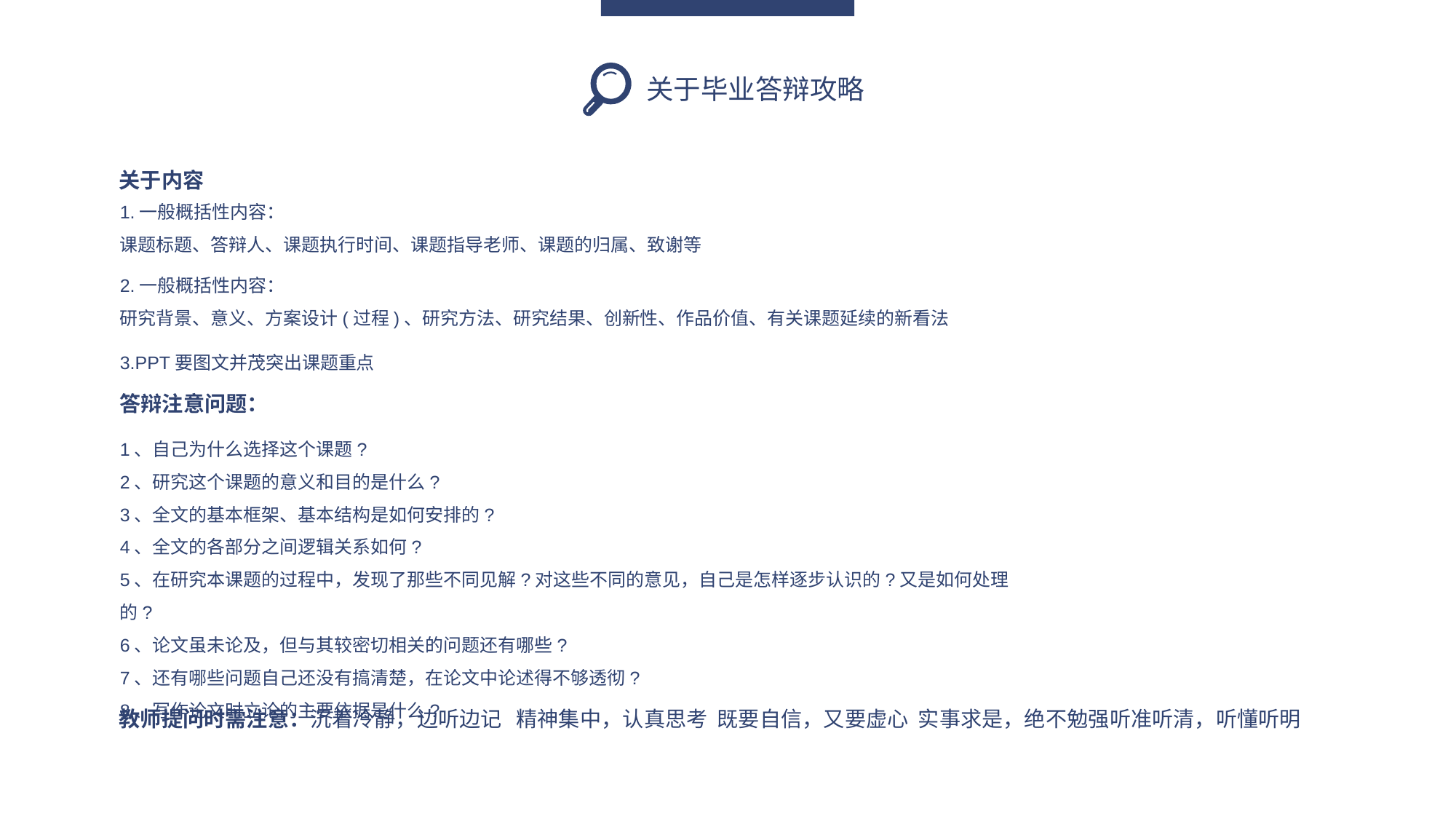

关于毕业答辩攻略
关于内容
1.一般概括性内容：
课题标题、答辩人、课题执行时间、课题指导老师、课题的归属、致谢等
2.一般概括性内容：
研究背景、意义、方案设计(过程)、研究方法、研究结果、创新性、作品价值、有关课题延续的新看法
3.PPT要图文并茂突出课题重点
答辩注意问题：
1、自己为什么选择这个课题?
2、研究这个课题的意义和目的是什么?
3、全文的基本框架、基本结构是如何安排的?
4、全文的各部分之间逻辑关系如何?
5、在研究本课题的过程中，发现了那些不同见解?对这些不同的意见，自己是怎样逐步认识的?又是如何处理的?
6、论文虽未论及，但与其较密切相关的问题还有哪些?
7、还有哪些问题自己还没有搞清楚，在论文中论述得不够透彻?
8、写作论文时立论的主要依据是什么?
教师提问时需注意：沉着冷静，边听边记   精神集中，认真思考  既要自信，又要虚心  实事求是，绝不勉强听准听清，听懂听明